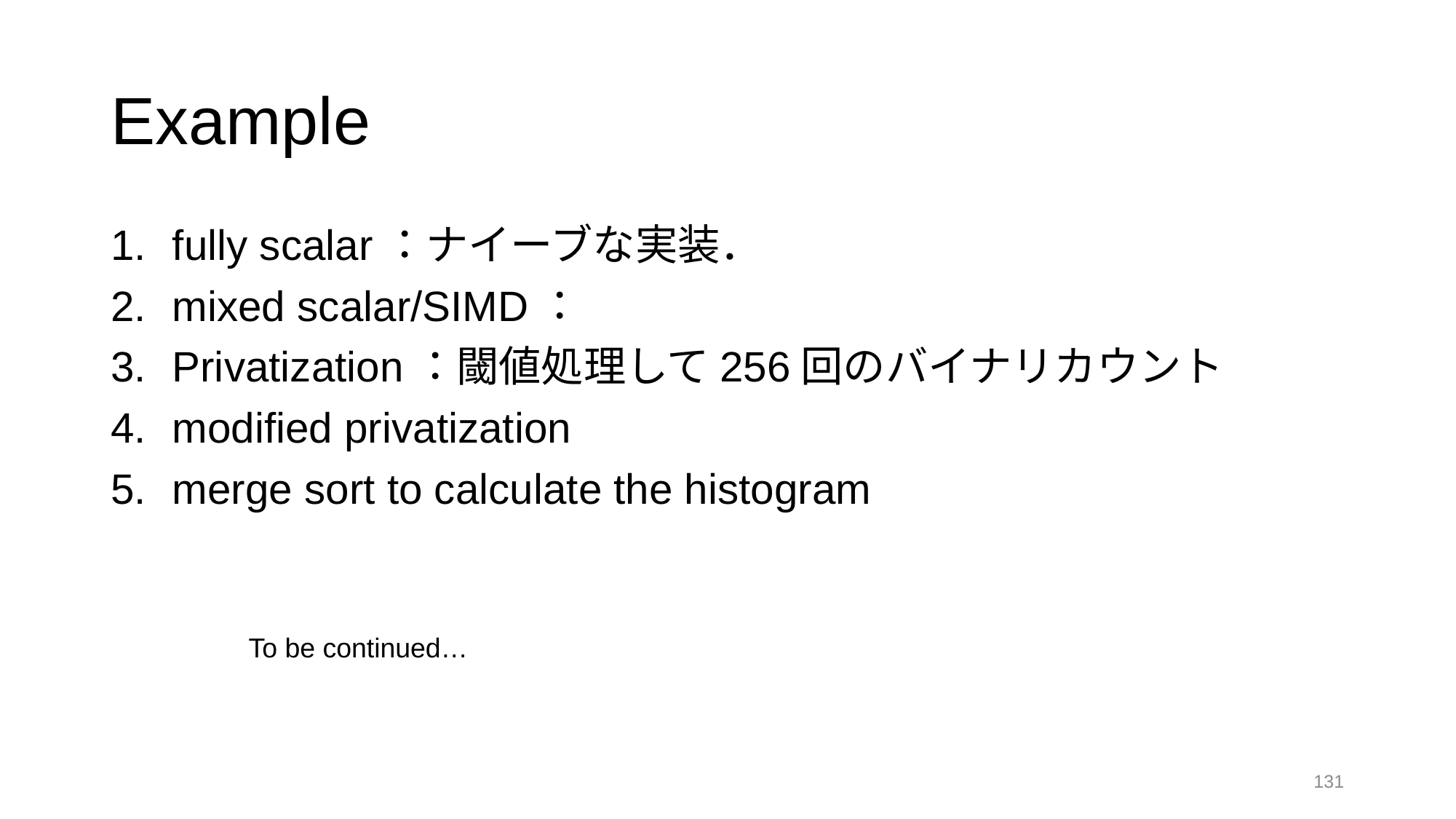

# Example
fully scalar：ナイーブな実装．
mixed scalar/SIMD：
Privatization：閾値処理して256回のバイナリカウント
modified privatization
merge sort to calculate the histogram

To be continued…
131